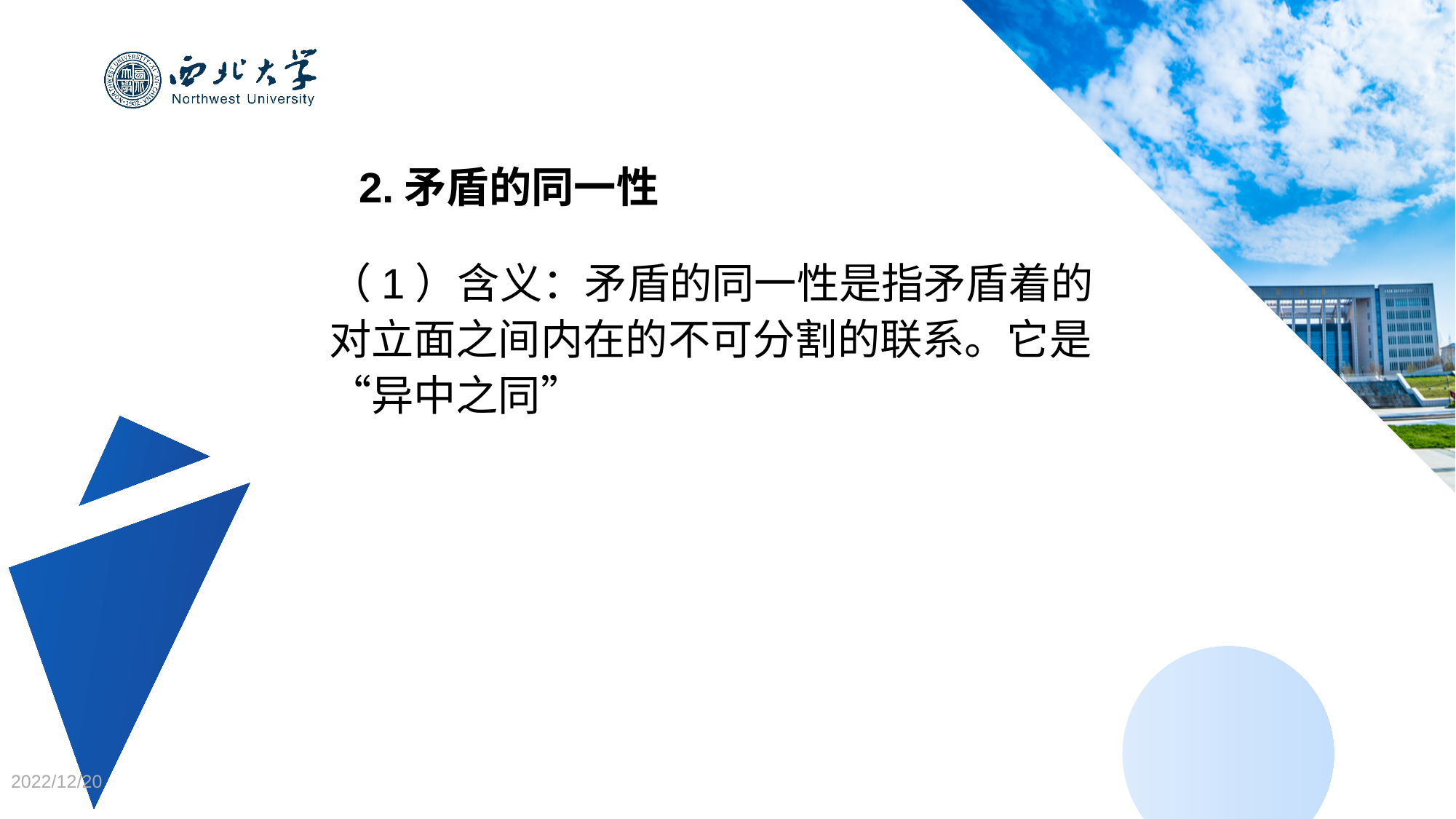

2.矛盾的同一性
（1）含义：矛盾的同一性是指矛盾着的对立面之间内在的不可分割的联系。它是“异中之同”
2022/12/20